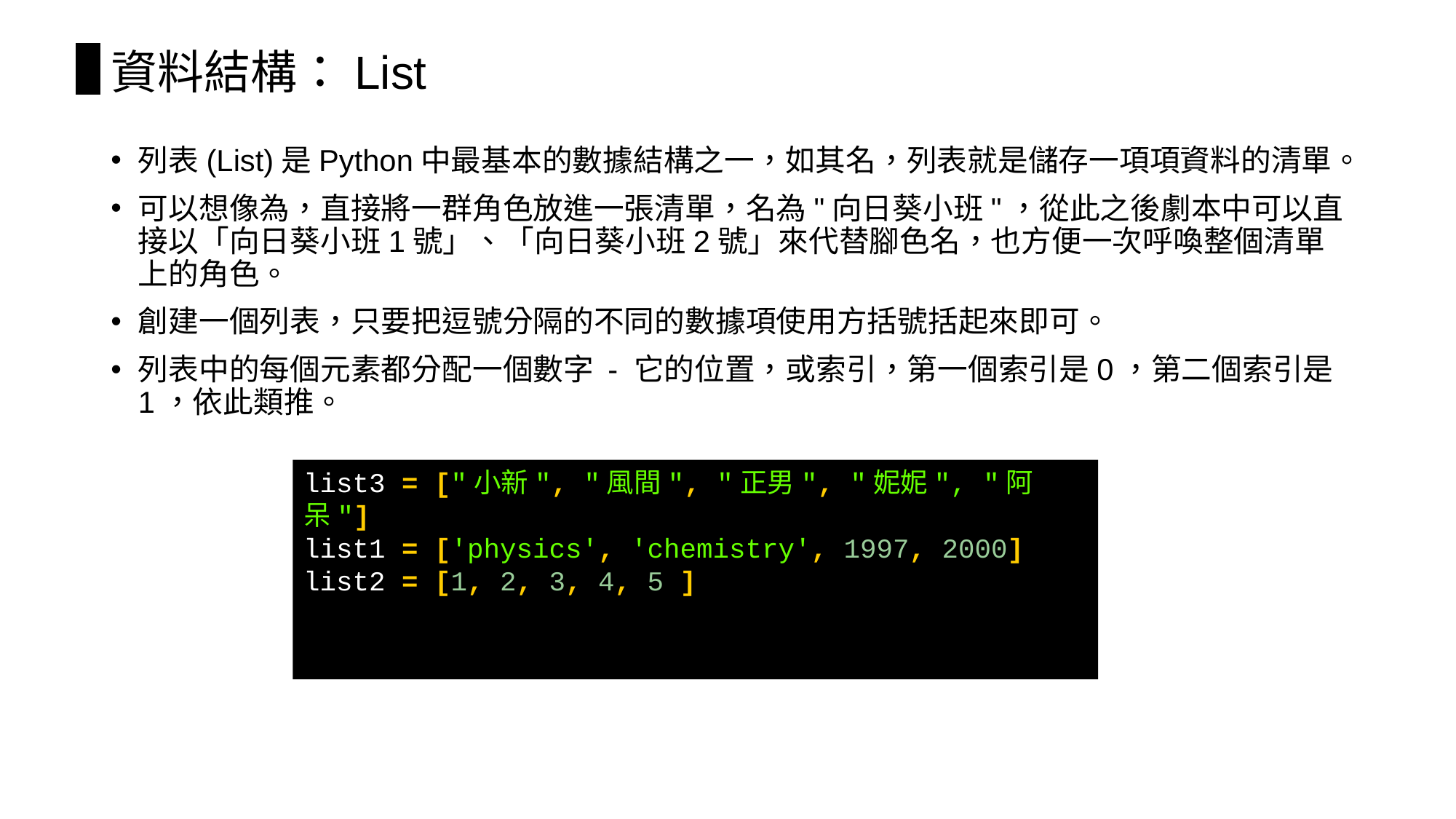

# 資料結構：List
列表(List)是Python中最基本的數據結構之一，如其名，列表就是儲存一項項資料的清單。
可以想像為，直接將一群角色放進一張清單，名為"向日葵小班"，從此之後劇本中可以直接以「向日葵小班1號」、「向日葵小班2號」來代替腳色名，也方便一次呼喚整個清單上的角色。
創建一個列表，只要把逗號分隔的不同的數據項使用方括號括起來即可。
列表中的每個元素都分配一個數字 - 它的位置，或索引，第一個索引是0，第二個索引是1，依此類推。
list3 = ["小新", "風間", "正男", "妮妮", "阿呆"]
list1 = ['physics', 'chemistry', 1997, 2000]
list2 = [1, 2, 3, 4, 5 ]